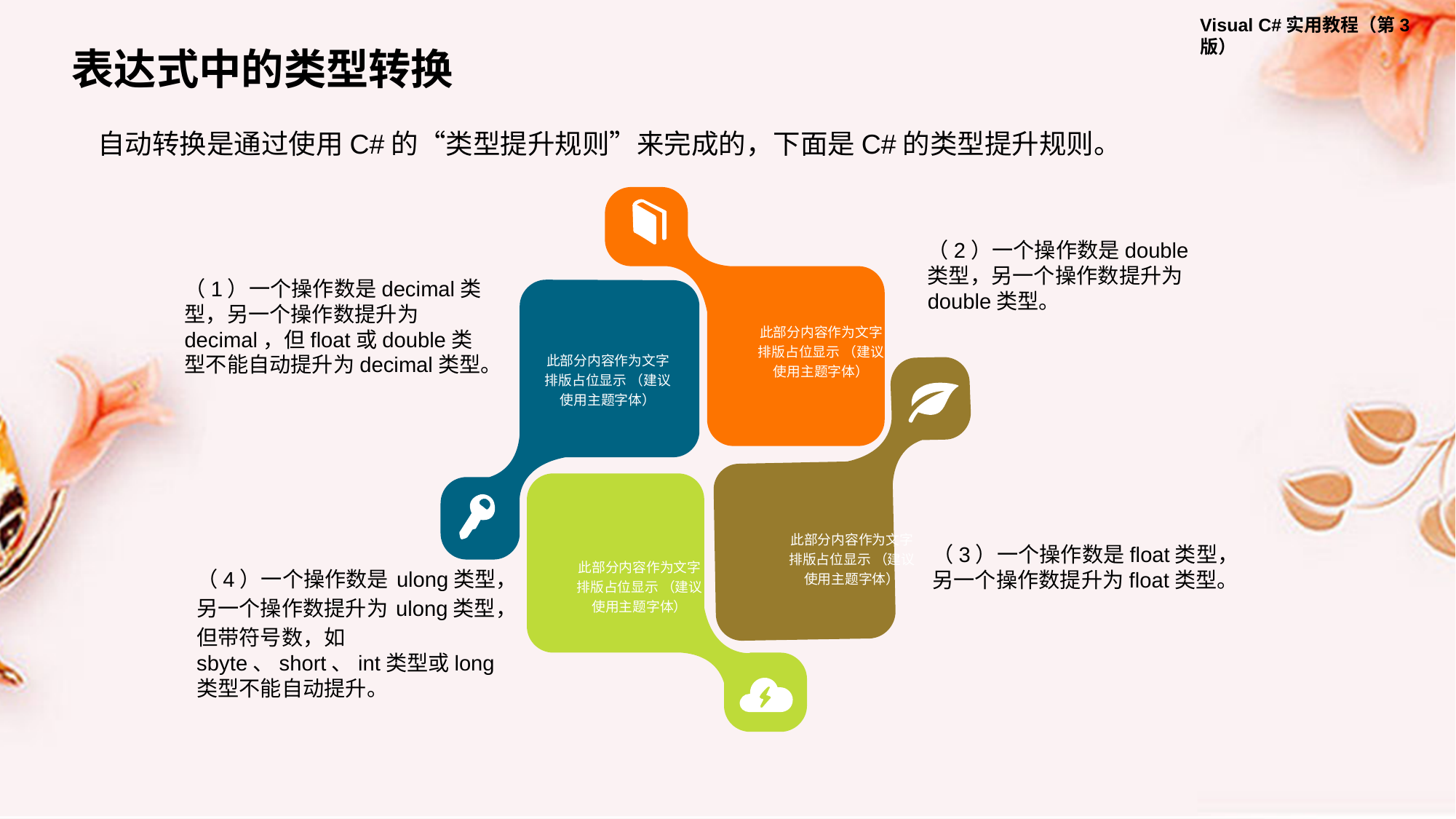

表达式中的类型转换
自动转换是通过使用C#的“类型提升规则”来完成的，下面是C#的类型提升规则。

（2）一个操作数是double类型，另一个操作数提升为double类型。

此部分内容作为文字排版占位显示 （建议使用主题字体）
（1）一个操作数是decimal类型，另一个操作数提升为decimal，但float或double类型不能自动提升为decimal类型。
此部分内容作为文字排版占位显示 （建议使用主题字体）

此部分内容作为文字排版占位显示 （建议使用主题字体）
此部分内容作为文字排版占位显示 （建议使用主题字体）
（3）一个操作数是float类型，另一个操作数提升为float类型。
（4）一个操作数是 ulong类型，另一个操作数提升为 ulong类型，但带符号数，如sbyte、short、int类型或long类型不能自动提升。